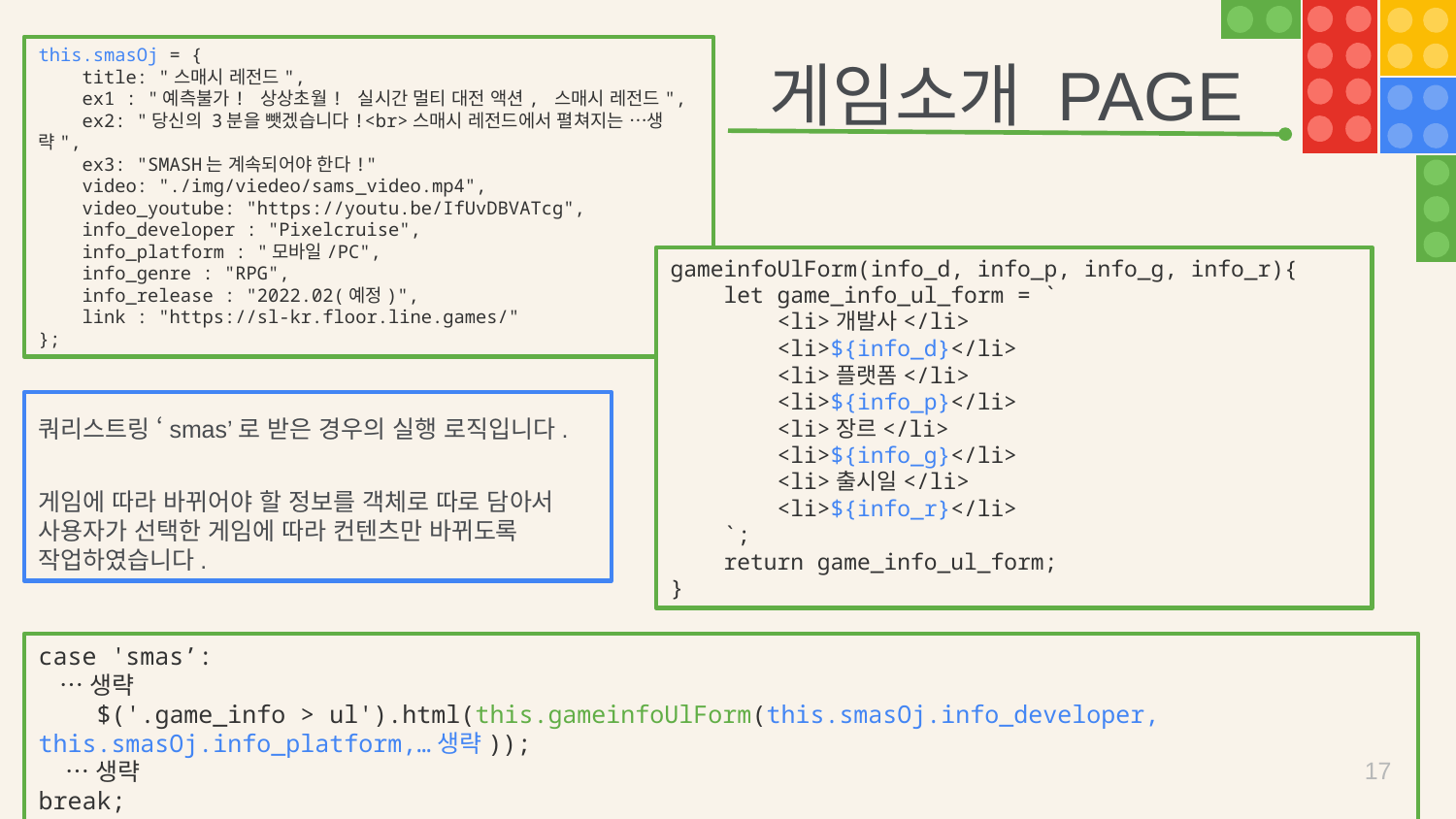

this.smasOj = {
    title: "스매시 레전드",
    ex1 : "예측불가! 상상초월! 실시간 멀티 대전 액션, 스매시 레전드",
    ex2: "당신의 3분을 뺏겠습니다!<br>스매시 레전드에서 펼쳐지는 …생략",
    ex3: "SMASH는 계속되어야 한다!"
    video: "./img/viedeo/sams_video.mp4",
    video_youtube: "https://youtu.be/IfUvDBVATcg",
    info_developer : "Pixelcruise",
    info_platform : "모바일/PC",
    info_genre : "RPG",
    info_release : "2022.02(예정)",
    link : "https://sl-kr.floor.line.games/"
};
# 게임소개 PAGE
gameinfoUlForm(info_d, info_p, info_g, info_r){
    let game_info_ul_form = `
        <li>개발사</li>
        <li>${info_d}</li>
        <li>플랫폼</li>
        <li>${info_p}</li>
        <li>장르</li>
        <li>${info_g}</li>
        <li>출시일</li>
        <li>${info_r}</li>
    `;
    return game_info_ul_form;
}
쿼리스트링 ‘smas’로 받은 경우의 실행 로직입니다.

게임에 따라 바뀌어야 할 정보를 객체로 따로 담아서 사용자가 선택한 게임에 따라 컨텐츠만 바뀌도록 작업하였습니다.
case 'smas’:
    …생략
    $('.game_info > ul').html(this.gameinfoUlForm(this.smasOj.info_developer, this.smasOj.info_platform,…생략));
    …생략
break;
17